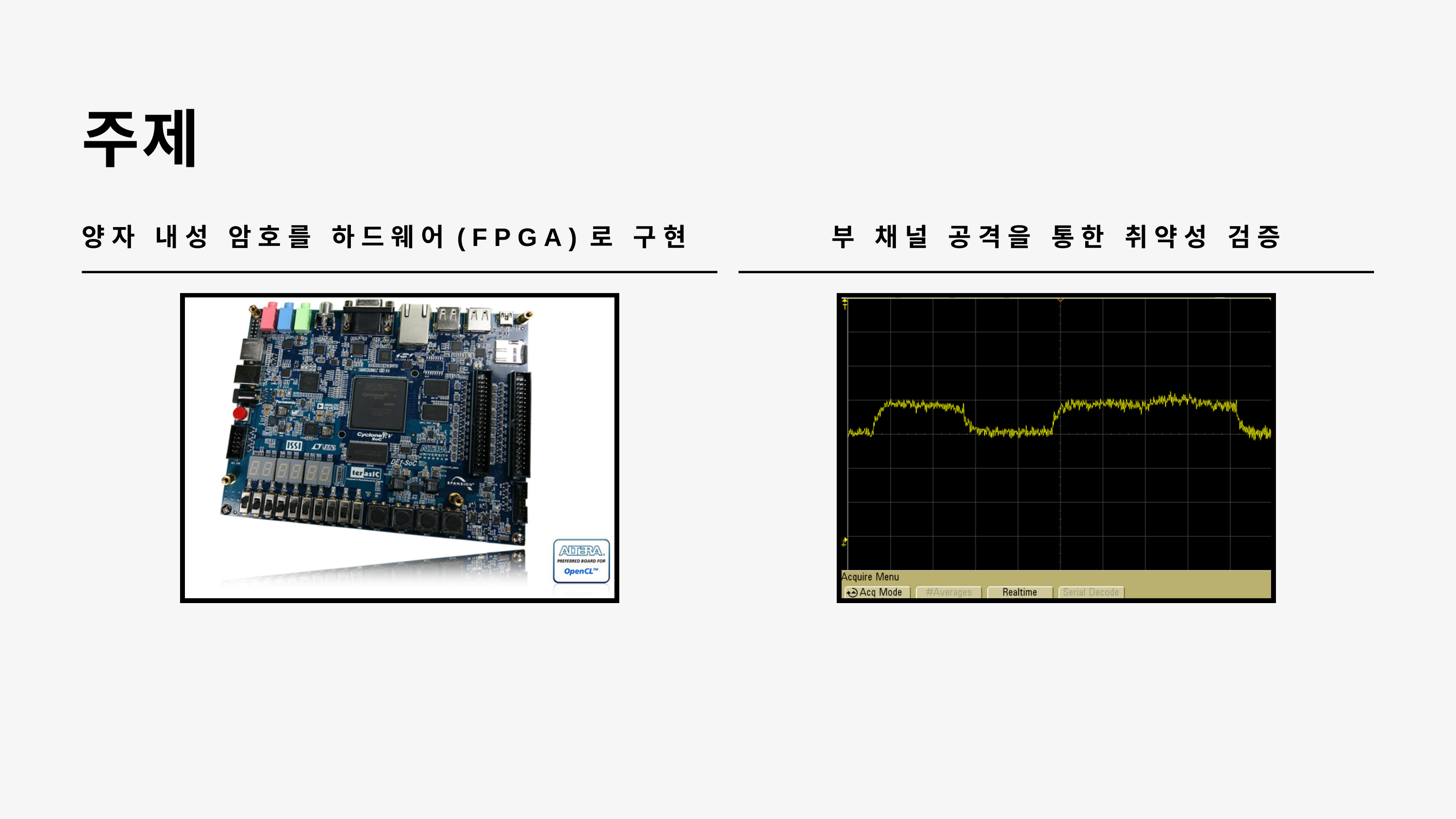

주제
양자 내성 암호를 하드웨어(FPGA)로 구현
부 채널 공격을 통한 취약성 검증